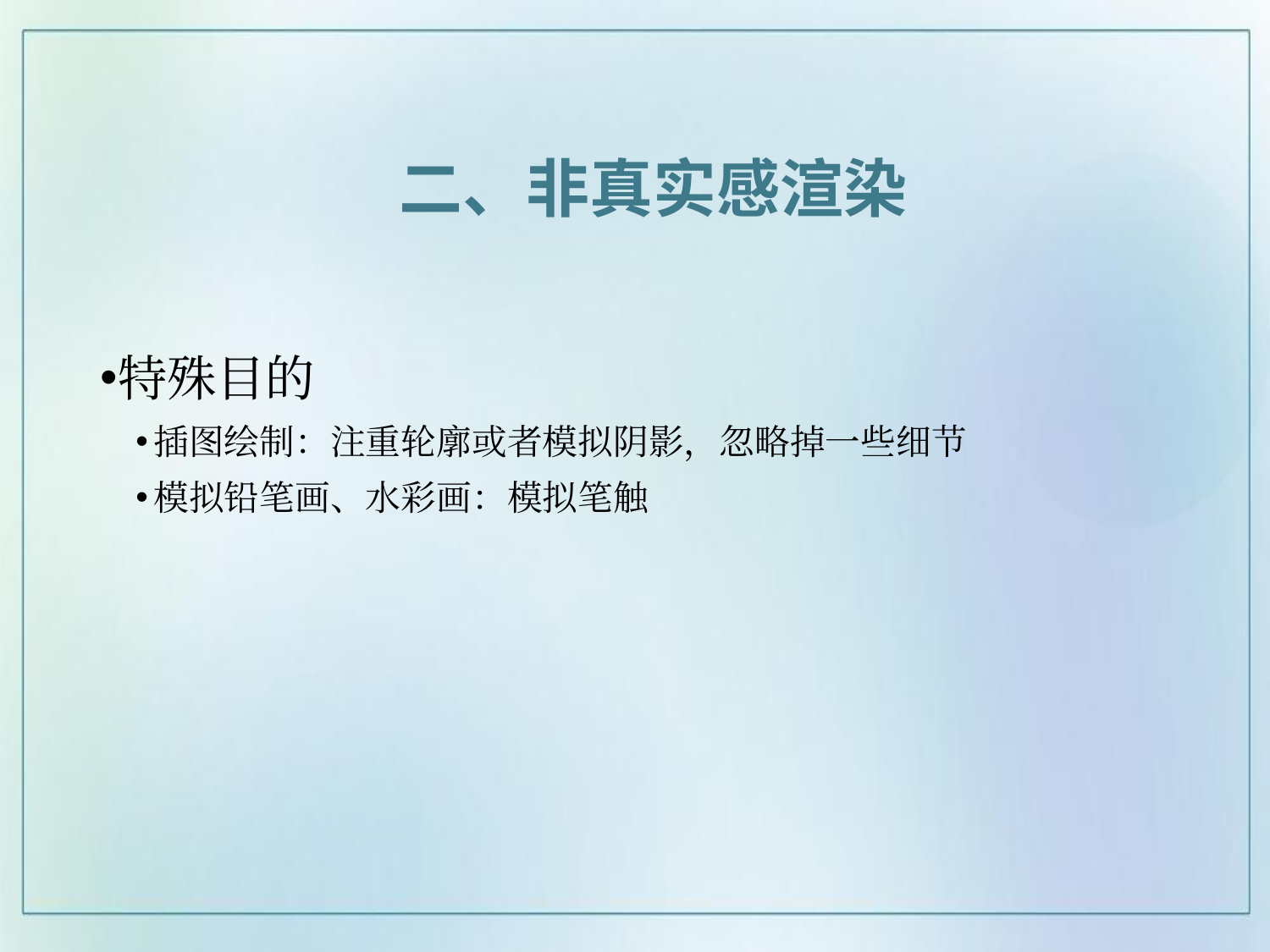

二、非真实感渲染
特殊目的
插图绘制：注重轮廓或者模拟阴影，忽略掉一些细节
模拟铅笔画、水彩画：模拟笔触